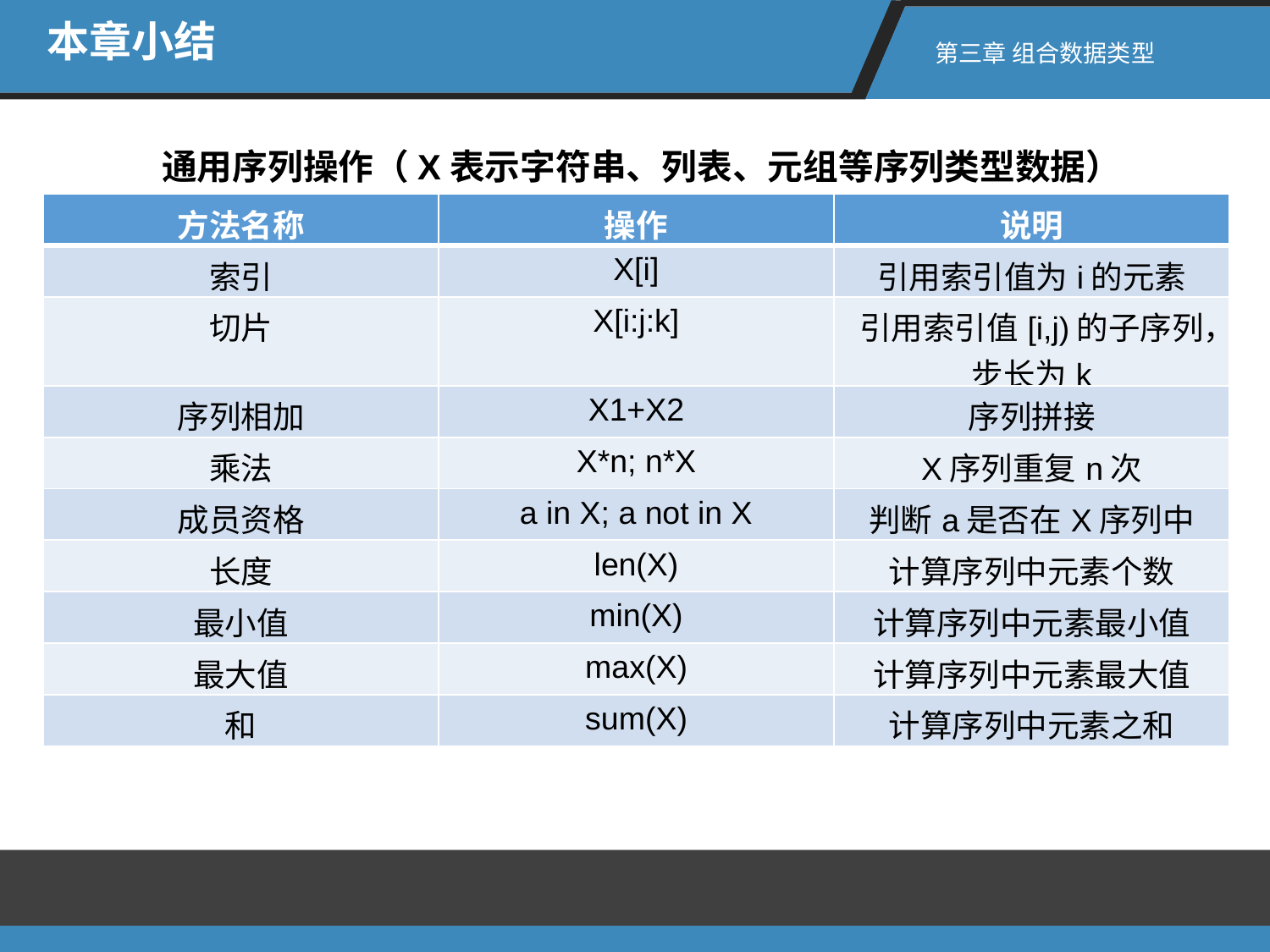

本章小结
第三章 组合数据类型
通用序列操作（X表示字符串、列表、元组等序列类型数据）
| 方法名称 | 操作 | 说明 |
| --- | --- | --- |
| 索引 | X[i] | 引用索引值为i的元素 |
| 切片 | X[i:j:k] | 引用索引值[i,j)的子序列，步长为k |
| 序列相加 | X1+X2 | 序列拼接 |
| 乘法 | X\*n; n\*X | X序列重复n次 |
| 成员资格 | a in X; a not in X | 判断a是否在X序列中 |
| 长度 | len(X) | 计算序列中元素个数 |
| 最小值 | min(X) | 计算序列中元素最小值 |
| 最大值 | max(X) | 计算序列中元素最大值 |
| 和 | sum(X) | 计算序列中元素之和 |